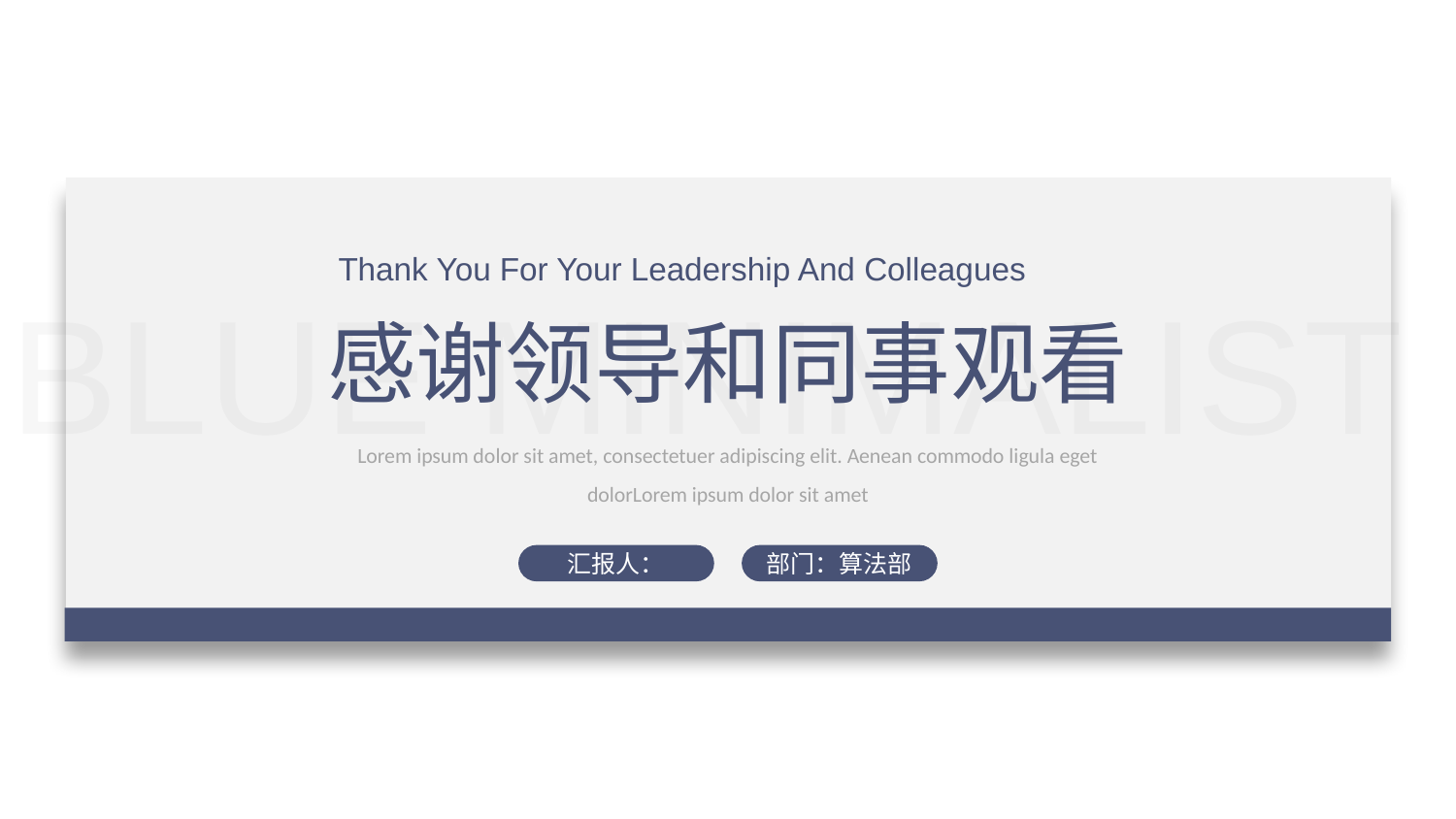

Thank You For Your Leadership And Colleagues
BLUE MINIMALIST
感谢领导和同事观看
Lorem ipsum dolor sit amet, consectetuer adipiscing elit. Aenean commodo ligula eget dolorLorem ipsum dolor sit amet
部门：算法部
汇报人：